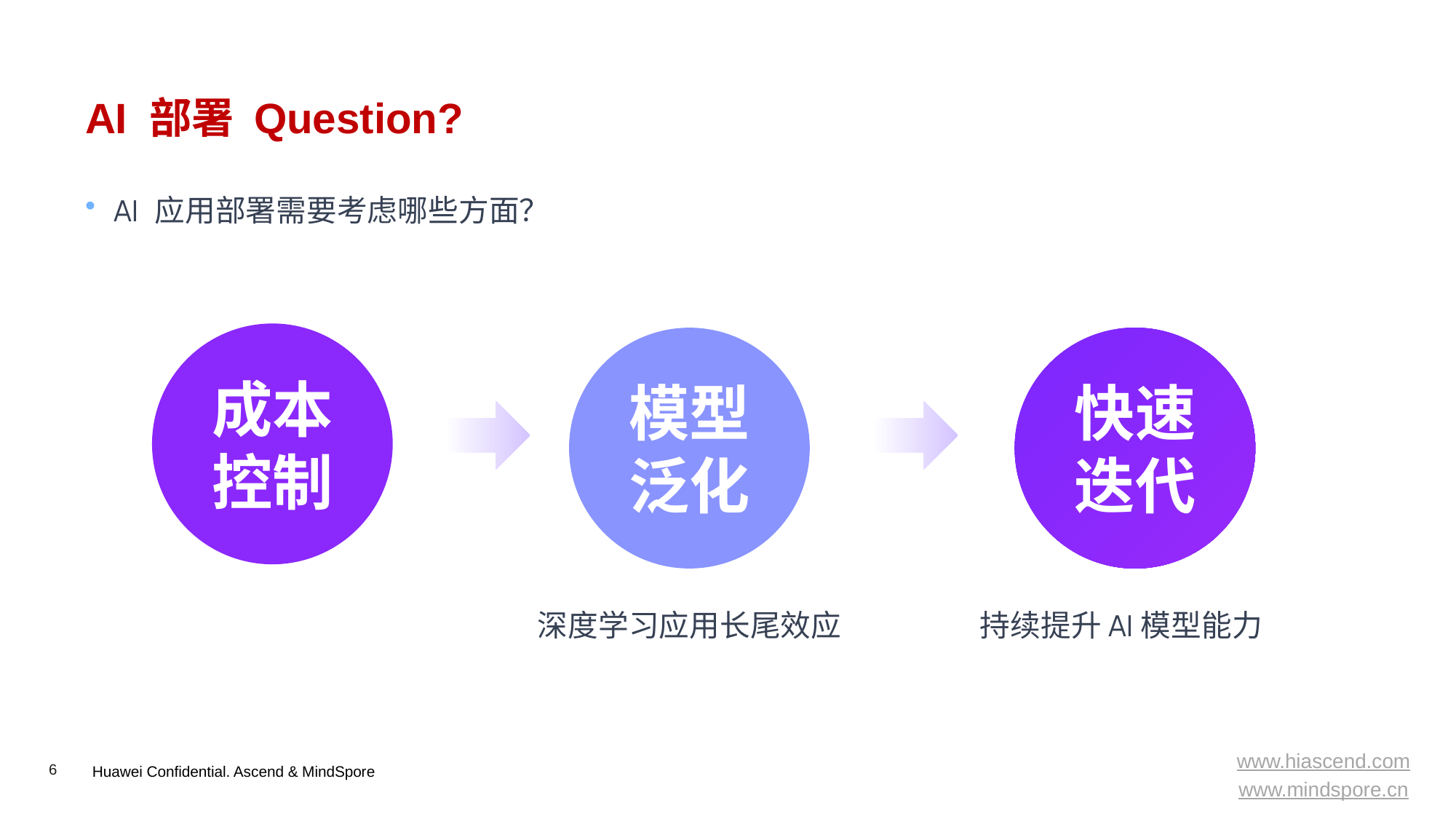

# AI 部署 Question?
AI 应用部署需要考虑哪些方面？
成本控制
模型泛化
快速迭代

深度学习应用长尾效应
持续提升AI模型能力